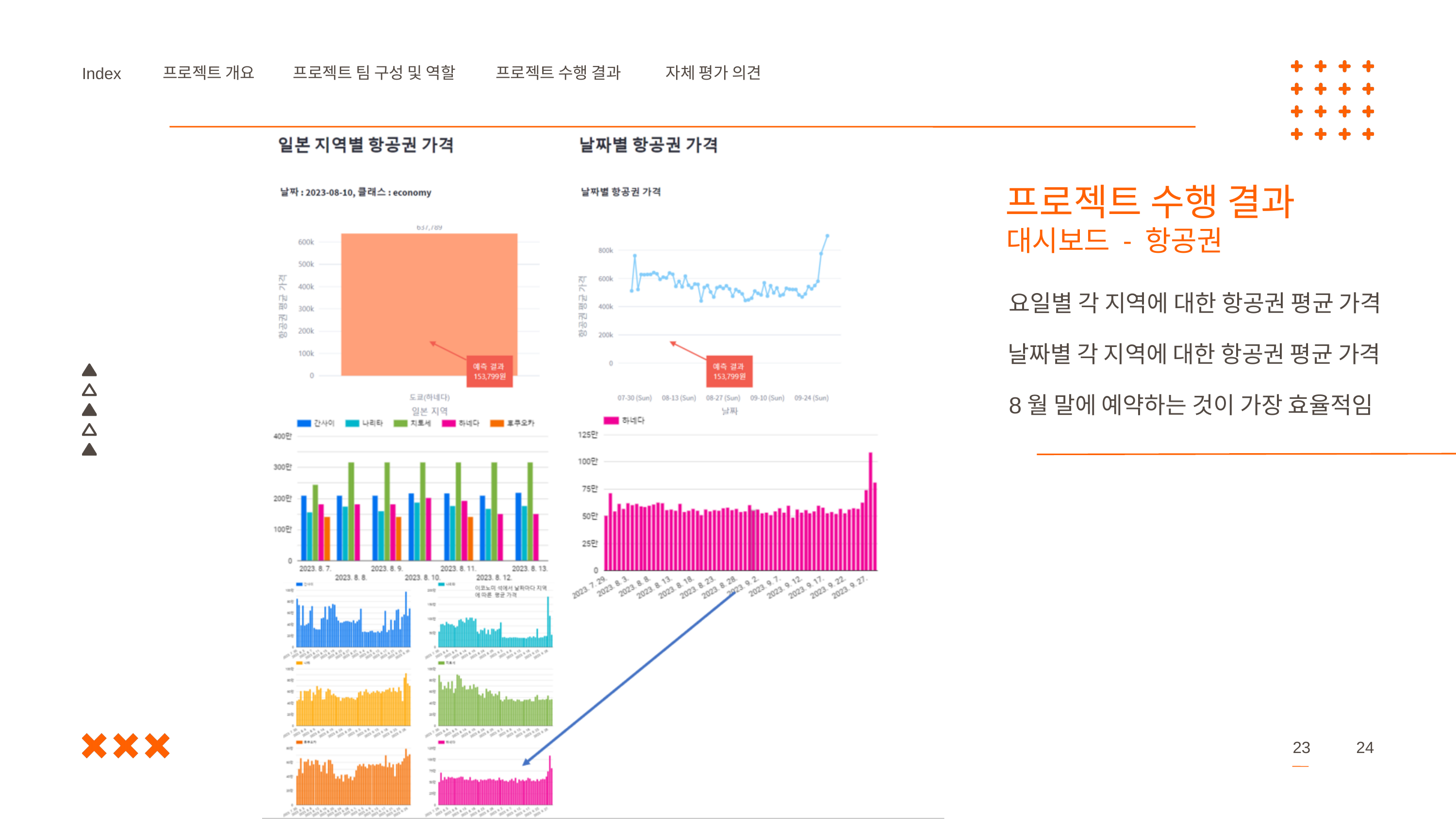

프로젝트 개요
프로젝트 팀 구성 및 역할
프로젝트 수행 결과
자체 평가 의견
Index

프로젝트 수행 결과
대시보드 - 항공권
요일별 각 지역에 대한 항공권 평균 가격
날짜별 각 지역에 대한 항공권 평균 가격

8월 말에 예약하는 것이 가장 효율적임

23
24